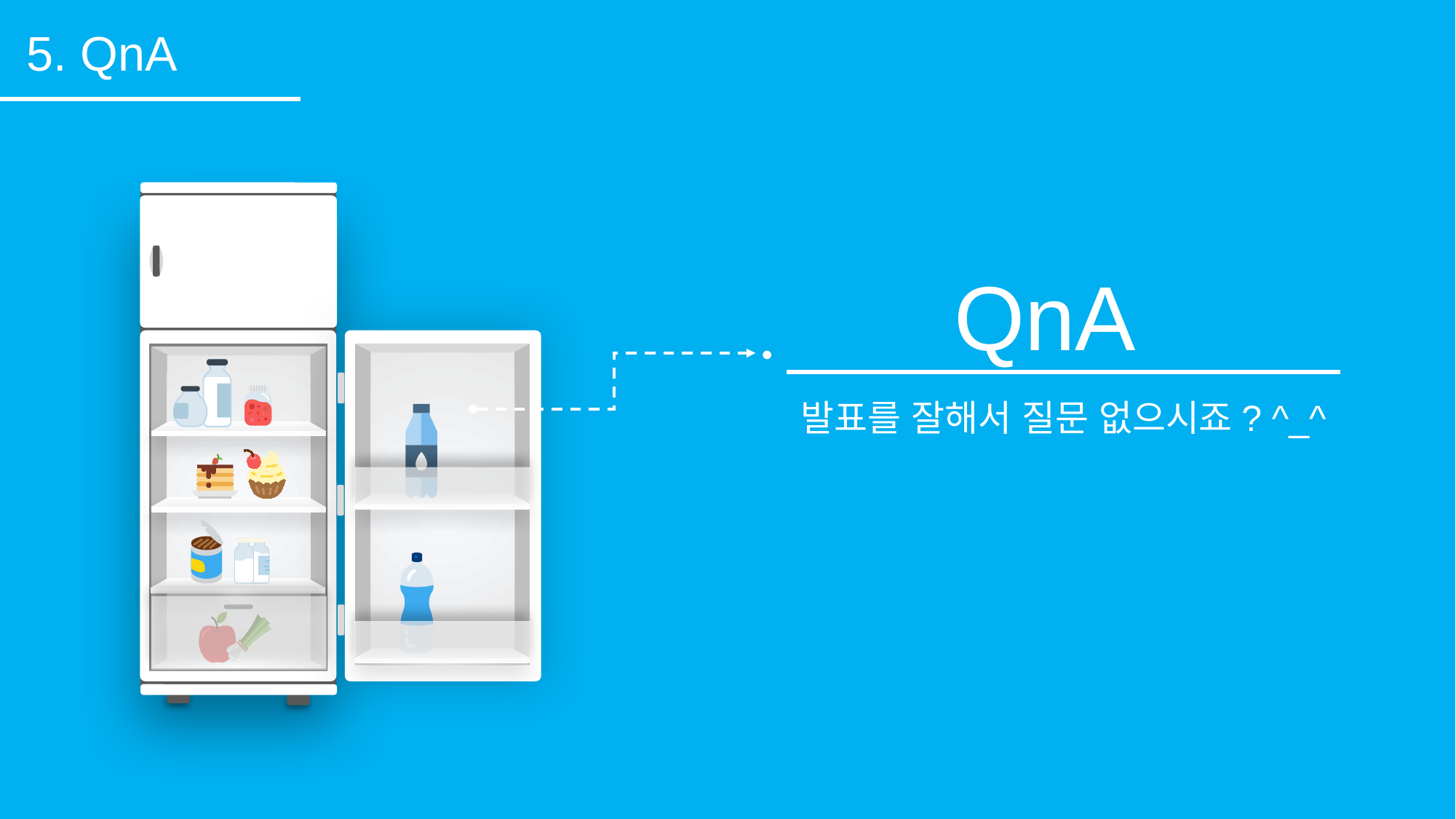

5. QnA

QnA

발표를 잘해서 질문 없으시죠? ^_^